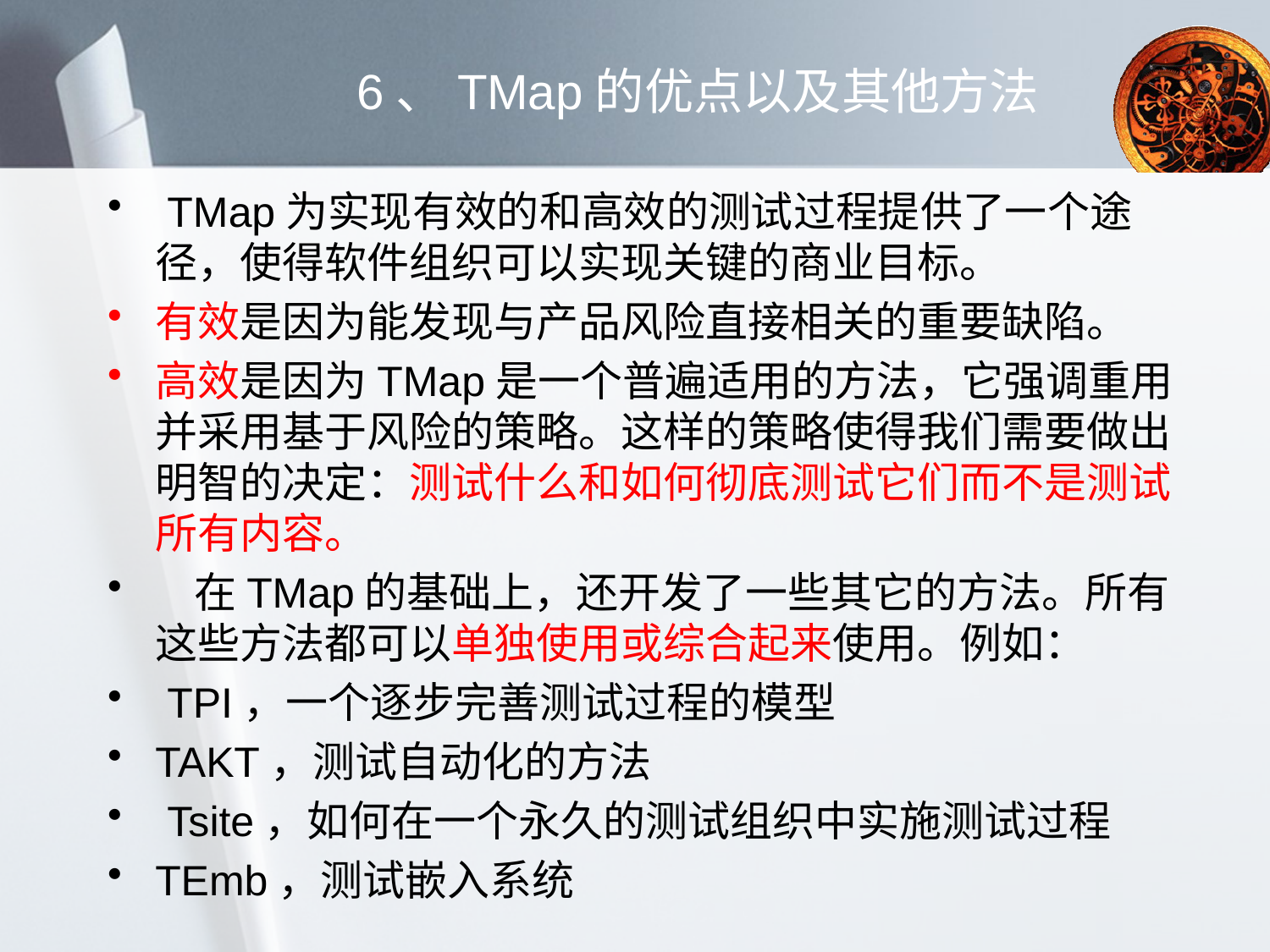

# 6、TMap的优点以及其他方法
 TMap为实现有效的和高效的测试过程提供了一个途径，使得软件组织可以实现关键的商业目标。
有效是因为能发现与产品风险直接相关的重要缺陷。
高效是因为TMap是一个普遍适用的方法，它强调重用并采用基于风险的策略。这样的策略使得我们需要做出明智的决定：测试什么和如何彻底测试它们而不是测试所有内容。
   在TMap的基础上，还开发了一些其它的方法。所有这些方法都可以单独使用或综合起来使用。例如：
 TPI，一个逐步完善测试过程的模型
TAKT，测试自动化的方法
 Tsite，如何在一个永久的测试组织中实施测试过程
TEmb，测试嵌入系统